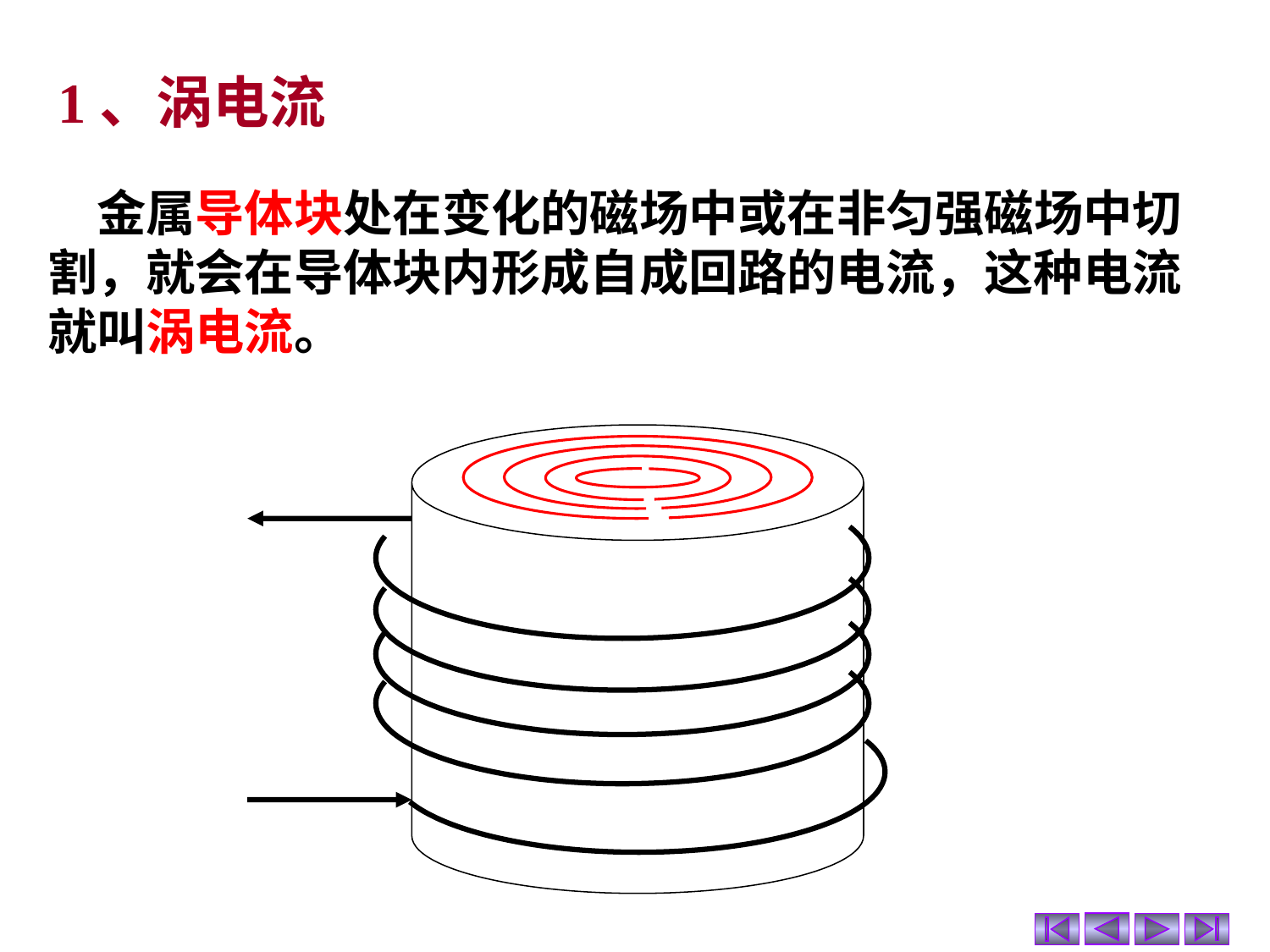

1、涡电流
　金属导体块处在变化的磁场中或在非匀强磁场中切割，就会在导体块内形成自成回路的电流，这种电流就叫涡电流。

38